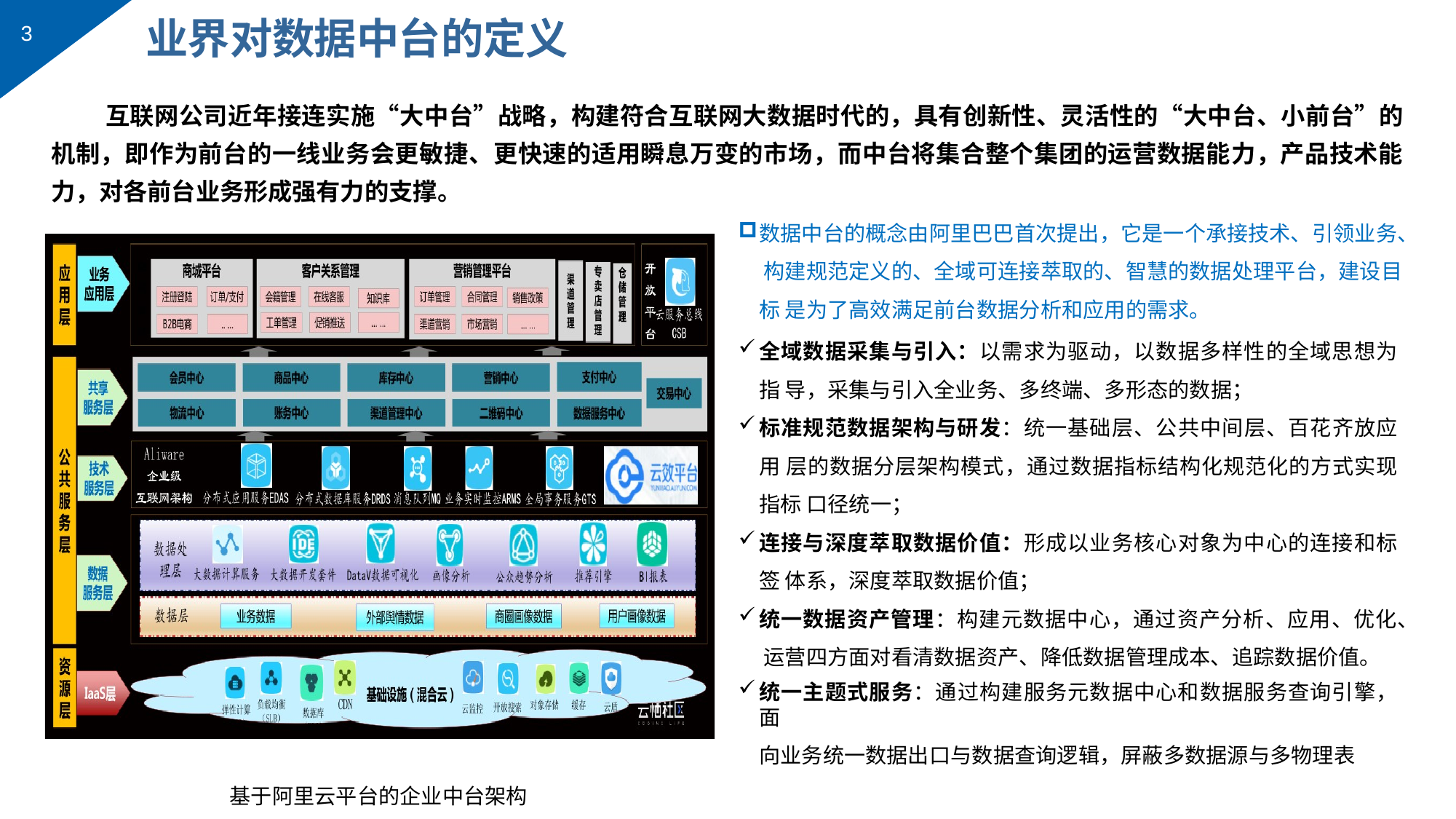

# 业界对数据中台的定义
3
互联网公司近年接连实施“大中台”战略，构建符合互联网大数据时代的，具有创新性、灵活性的“大中台、小前台”的 机制，即作为前台的一线业务会更敏捷、更快速的适用瞬息万变的市场，而中台将集合整个集团的运营数据能力，产品技术能 力，对各前台业务形成强有力的支撑。
数据中台的概念由阿里巴巴首次提出，它是一个承接技术、引领业务、 构建规范定义的、全域可连接萃取的、智慧的数据处理平台，建设目标 是为了高效满足前台数据分析和应用的需求。
全域数据采集与引入：以需求为驱动，以数据多样性的全域思想为指 导，采集与引入全业务、多终端、多形态的数据；
标准规范数据架构与研发：统一基础层、公共中间层、百花齐放应用 层的数据分层架构模式，通过数据指标结构化规范化的方式实现指标 口径统一；
连接与深度萃取数据价值：形成以业务核心对象为中心的连接和标签 体系，深度萃取数据价值；
统一数据资产管理：构建元数据中心，通过资产分析、应用、优化、 运营四方面对看清数据资产、降低数据管理成本、追踪数据价值。
统一主题式服务：通过构建服务元数据中心和数据服务查询引擎，面
向业务统一数据出口与数据查询逻辑，屏蔽多数据源与多物理表
基于阿里云平台的企业中台架构